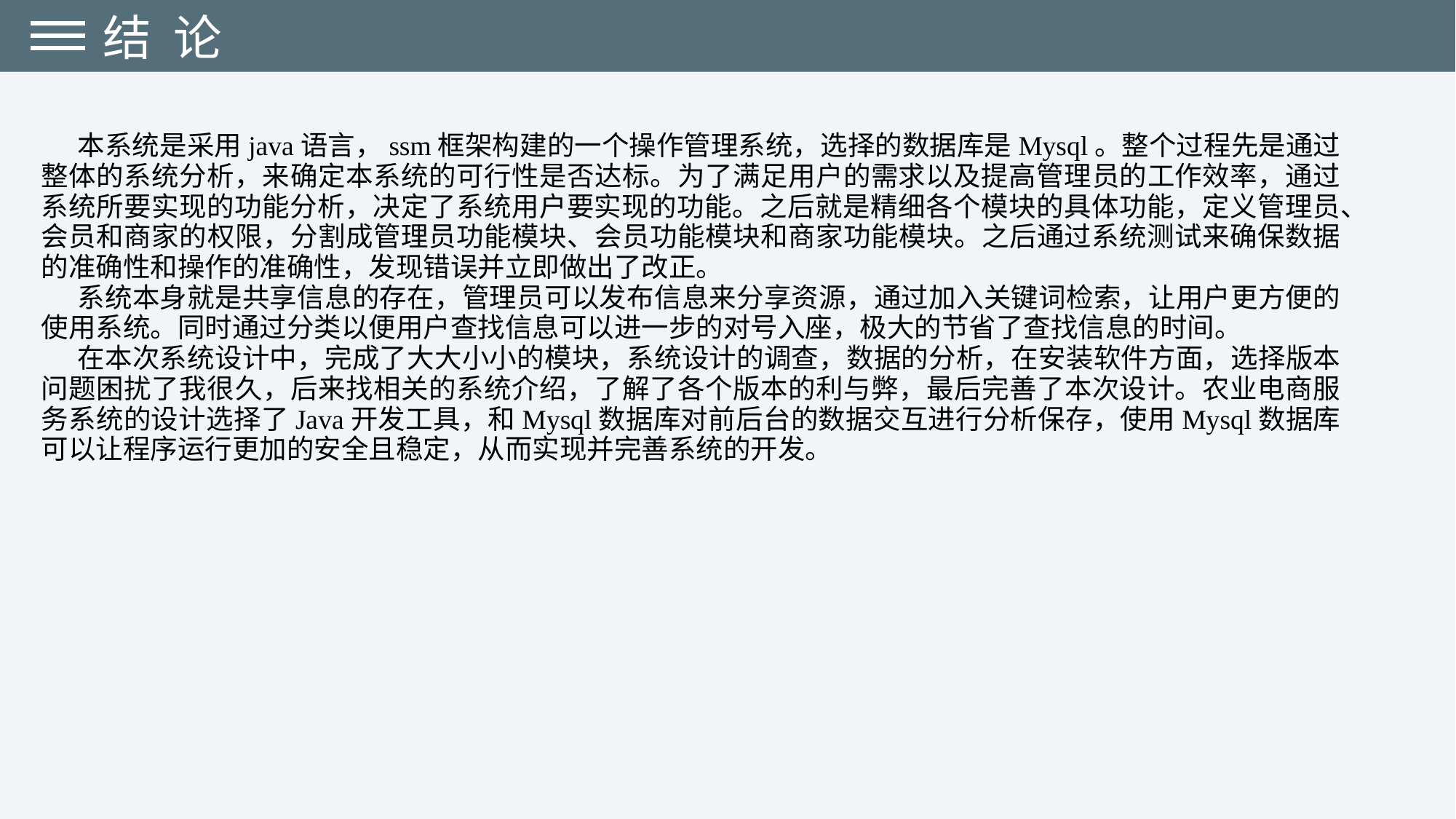

结  论

本系统是采用java语言，ssm框架构建的一个操作管理系统，选择的数据库是Mysql。整个过程先是通过整体的系统分析，来确定本系统的可行性是否达标。为了满足用户的需求以及提高管理员的工作效率，通过系统所要实现的功能分析，决定了系统用户要实现的功能。之后就是精细各个模块的具体功能，定义管理员、会员和商家的权限，分割成管理员功能模块、会员功能模块和商家功能模块。之后通过系统测试来确保数据的准确性和操作的准确性，发现错误并立即做出了改正。
系统本身就是共享信息的存在，管理员可以发布信息来分享资源，通过加入关键词检索，让用户更方便的使用系统。同时通过分类以便用户查找信息可以进一步的对号入座，极大的节省了查找信息的时间。
在本次系统设计中，完成了大大小小的模块，系统设计的调查，数据的分析，在安装软件方面，选择版本问题困扰了我很久，后来找相关的系统介绍，了解了各个版本的利与弊，最后完善了本次设计。农业电商服务系统的设计选择了Java开发工具，和Mysql数据库对前后台的数据交互进行分析保存，使用Mysql数据库可以让程序运行更加的安全且稳定，从而实现并完善系统的开发。